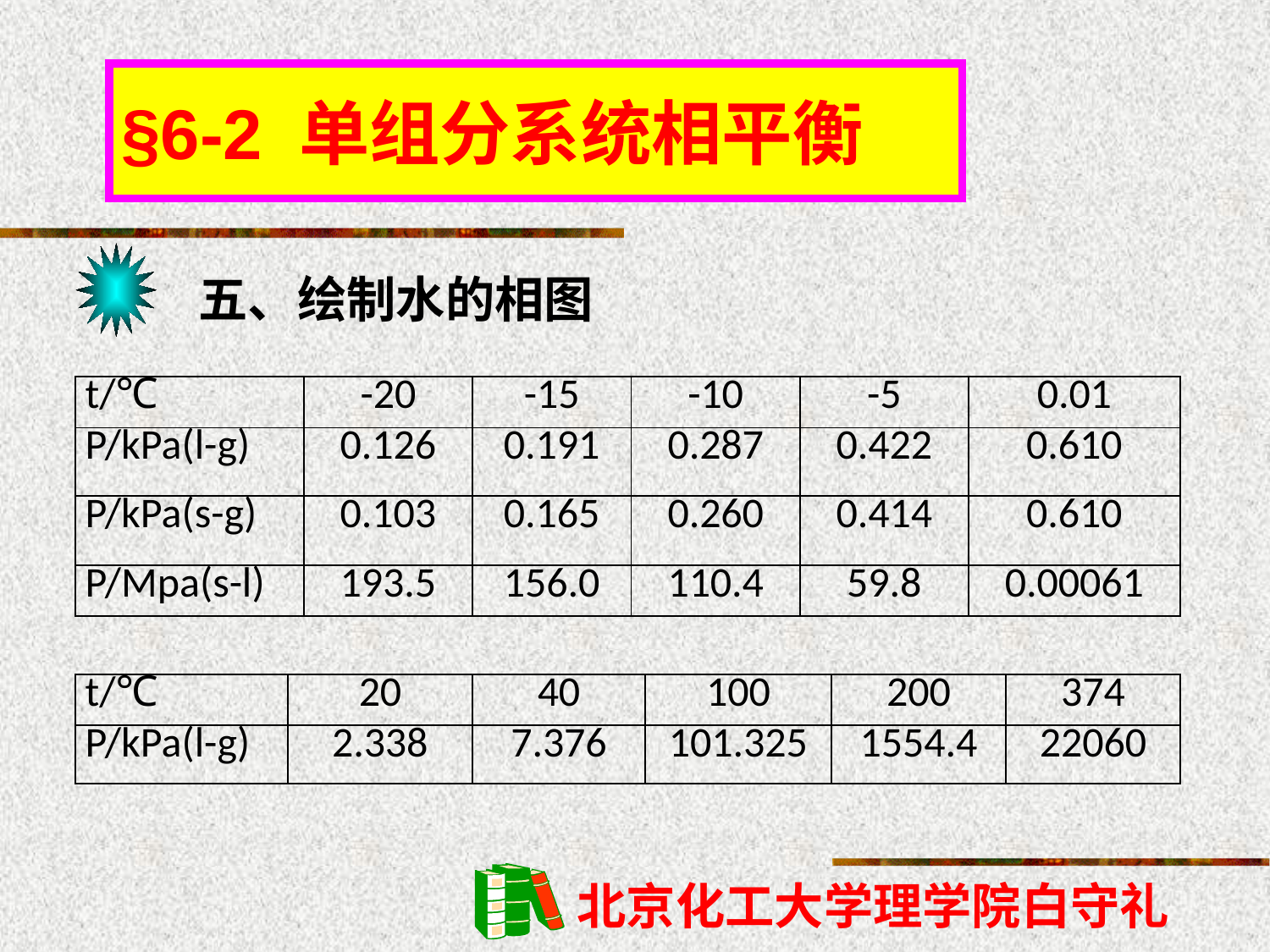

§6-2 单组分系统相平衡

五、绘制水的相图

| t/℃ | -20 | -15 | -10 | -5 | 0.01 |
| --- | --- | --- | --- | --- | --- |
| P/kPa(l-g) | 0.126 | 0.191 | 0.287 | 0.422 | 0.610 |
| P/kPa(s-g) | 0.103 | 0.165 | 0.260 | 0.414 | 0.610 |
| P/Mpa(s-l) | 193.5 | 156.0 | 110.4 | 59.8 | 0.00061 |
| t/℃ | 20 | 40 | 100 | 200 | 374 |
| --- | --- | --- | --- | --- | --- |
| P/kPa(l-g) | 2.338 | 7.376 | 101.325 | 1554.4 | 22060 |